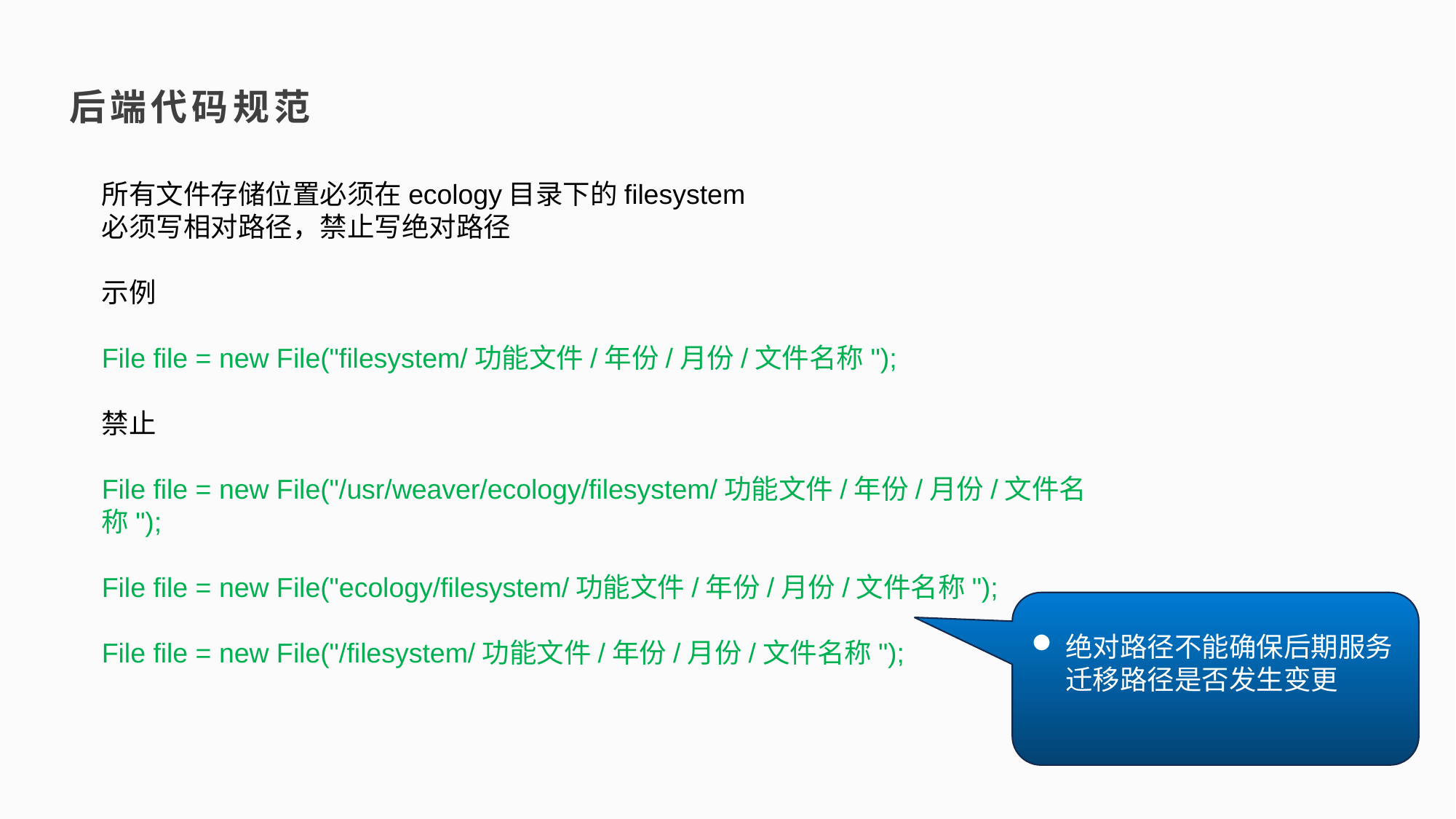

后端代码规范
所有文件存储位置必须在ecology目录下的filesystem
必须写相对路径，禁止写绝对路径

示例

File file = new File("filesystem/功能文件/年份/月份/文件名称");

禁止

File file = new File("/usr/weaver/ecology/filesystem/功能文件/年份/月份/文件名称");

File file = new File("ecology/filesystem/功能文件/年份/月份/文件名称");

File file = new File("/filesystem/功能文件/年份/月份/文件名称");

绝对路径不能确保后期服务迁移路径是否发生变更